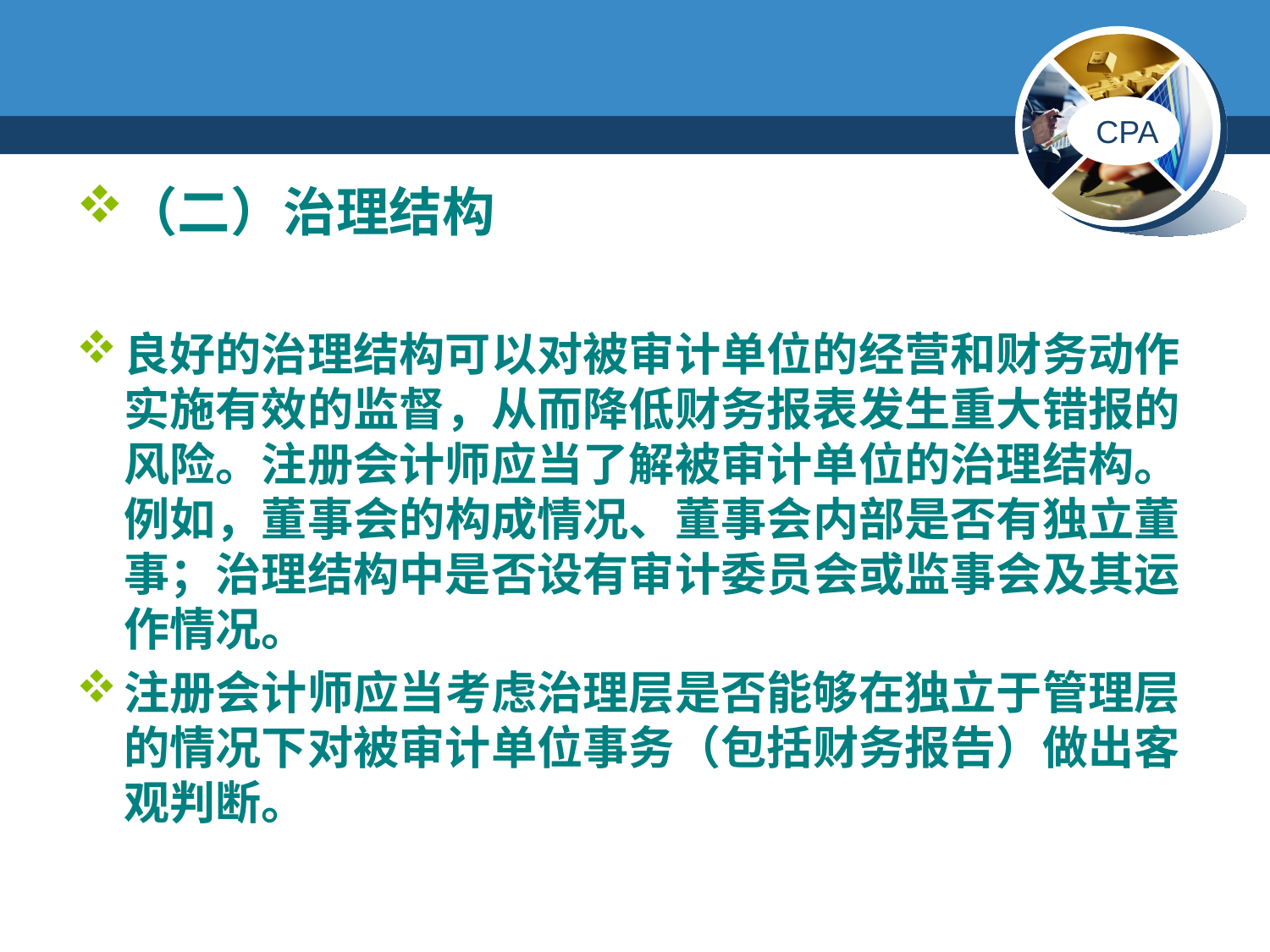

#
（二）治理结构

良好的治理结构可以对被审计单位的经营和财务动作实施有效的监督，从而降低财务报表发生重大错报的风险。注册会计师应当了解被审计单位的治理结构。例如，董事会的构成情况、董事会内部是否有独立董事；治理结构中是否设有审计委员会或监事会及其运作情况。
注册会计师应当考虑治理层是否能够在独立于管理层的情况下对被审计单位事务（包括财务报告）做出客观判断。